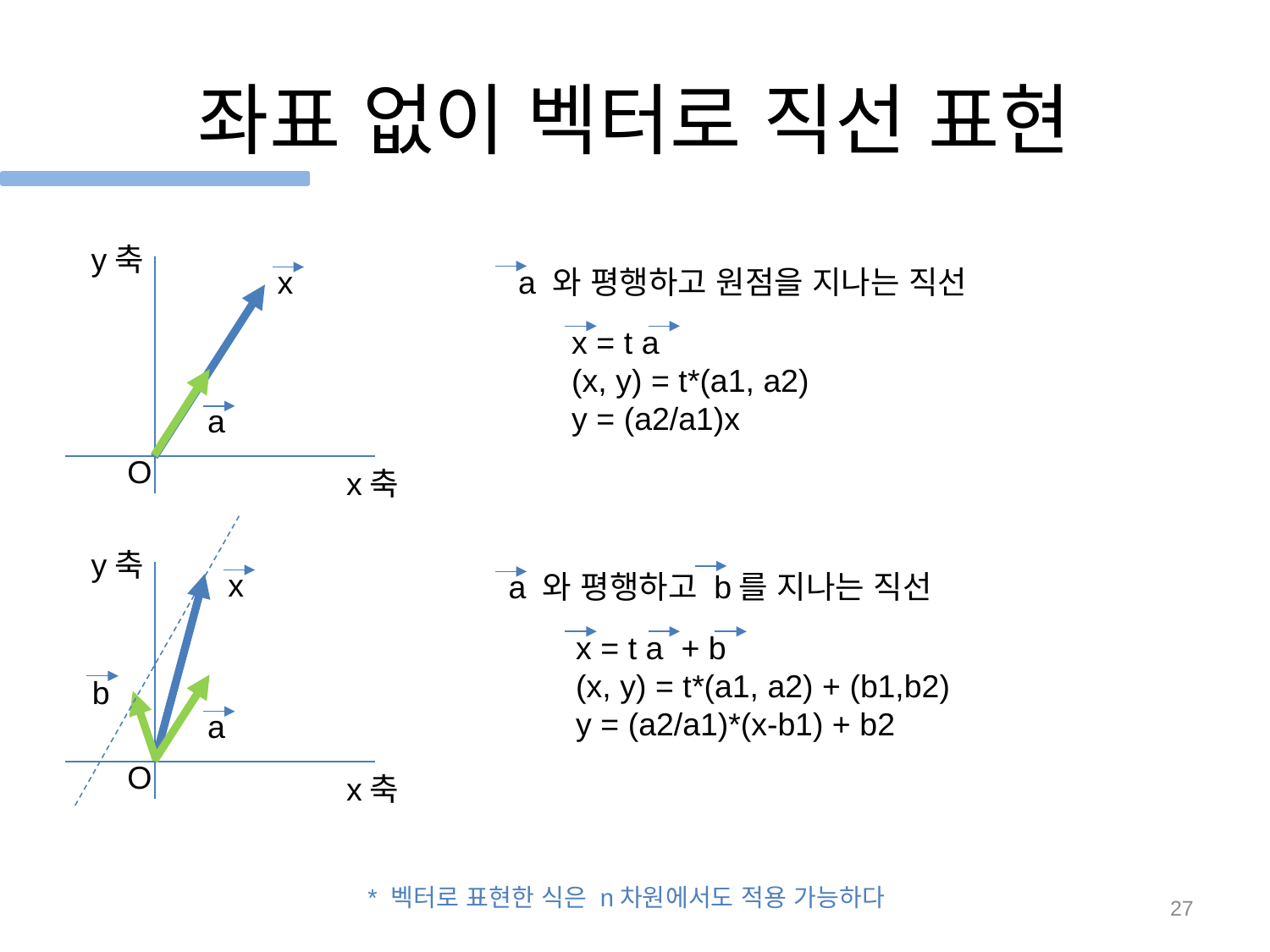

# 좌표 없이 벡터로 직선 표현

y축
 x
a 와 평행하고 원점을 지나는 직선
x = t a
(x, y) = t*(a1, a2)
y = (a2/a1)x
 a
O
x축
y축
 x
a 와 평행하고 b를 지나는 직선
x = t a  + b
(x, y) = t*(a1, a2) + (b1,b2)
y = (a2/a1)*(x-b1) + b2
 b
 a
O
x축
* 벡터로 표현한 식은 n차원에서도 적용 가능하다
27